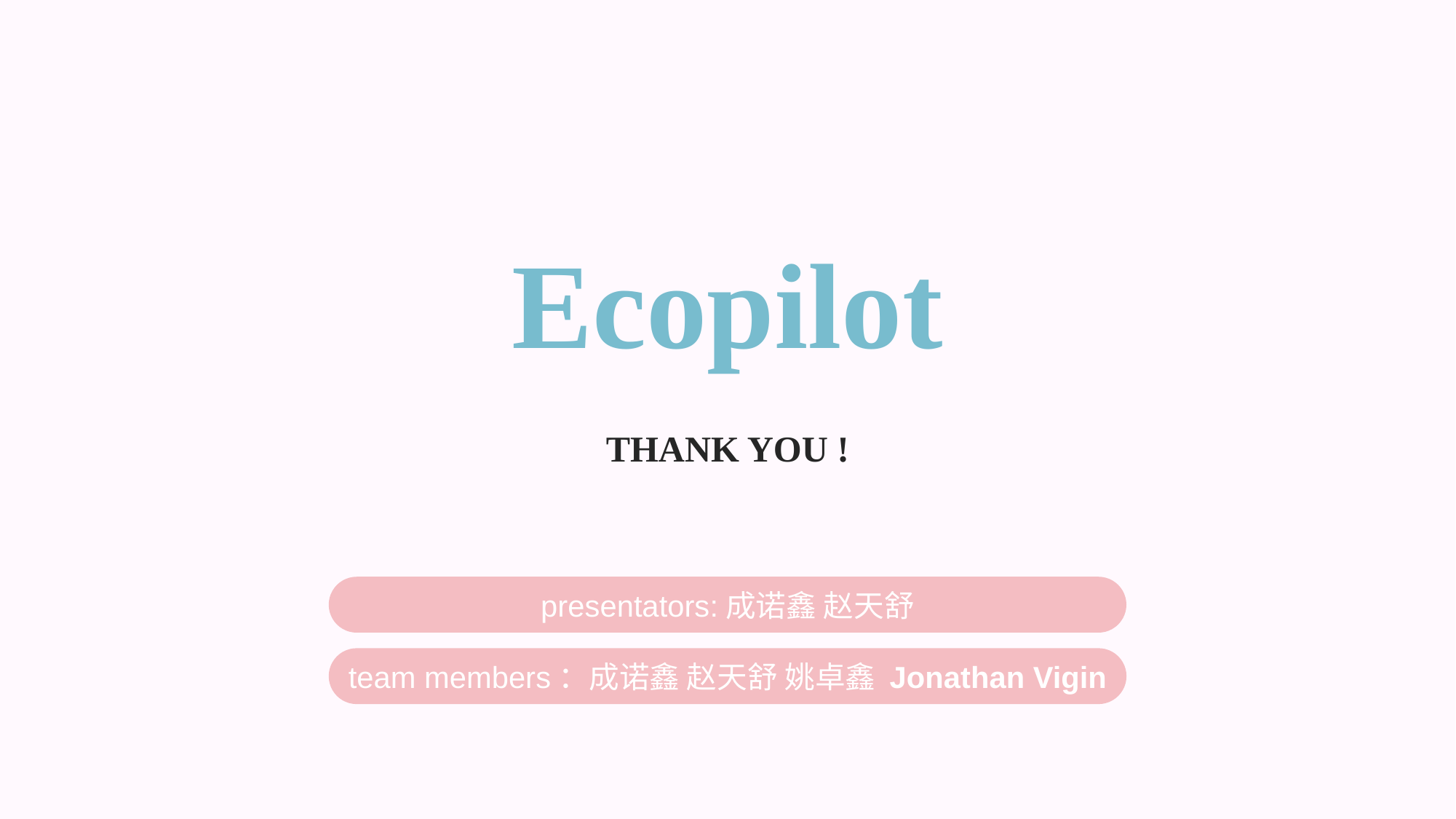

Ecopilot
THANK YOU !
presentators:成诺鑫 赵天舒
team members：成诺鑫 赵天舒 姚卓鑫 Jonathan Vigin